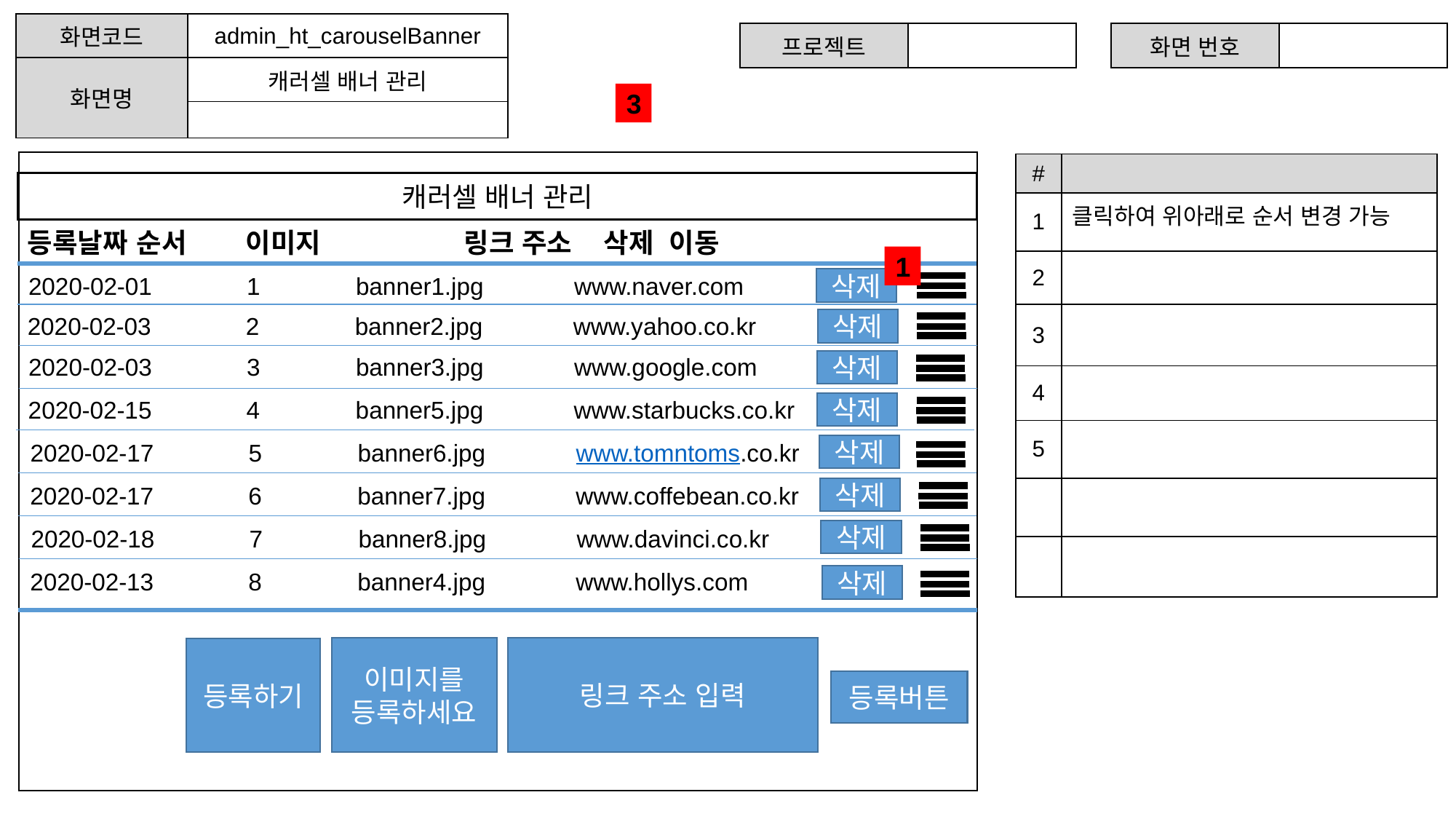

| 화면코드 | admin\_ht\_carouselBanner |
| --- | --- |
| 화면명 | 캐러셀 배너 관리 |
|  |  |
| 프로젝트 |  |
| --- | --- |
| 화면 번호 |  |
| --- | --- |
3

| # |  |
| --- | --- |
| 1 | 클릭하여 위아래로 순서 변경 가능 |
| 2 |  |
| 3 |  |
| 4 |  |
| 5 |  |
|  |  |
|  |  |
캐러셀 배너 관리
등록날짜	순서	이미지		링크 주소	    삭제  이동
1
2020-02-01	1	banner1.jpg	www.naver.com
삭제
2020-02-03	2	banner2.jpg	www.yahoo.co.kr
삭제
2020-02-03	3	banner3.jpg	www.google.com
삭제
2020-02-15	4	banner5.jpg	www.starbucks.co.kr
삭제
2020-02-17	5	banner6.jpg	www.tomntoms.co.kr
삭제
2020-02-17	6	banner7.jpg	www.coffebean.co.kr
삭제
2020-02-18	7	banner8.jpg	www.davinci.co.kr
삭제
2020-02-13	8	banner4.jpg	www.hollys.com
삭제
이미지를 등록하세요
링크 주소 입력
등록하기
등록버튼